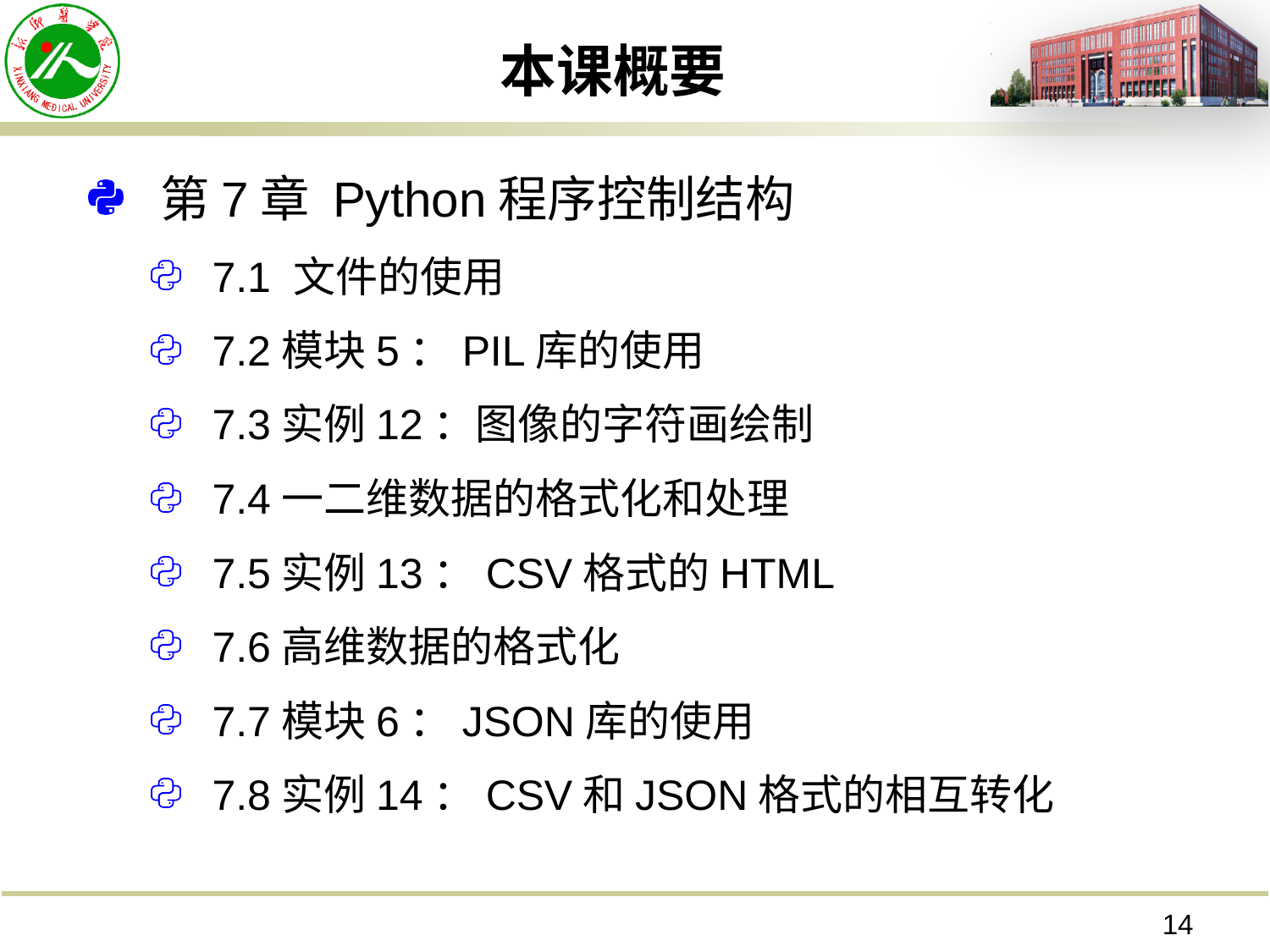

# 本课概要
第7章 Python程序控制结构
7.1 文件的使用
7.2模块5：PIL库的使用
7.3实例12：图像的字符画绘制
7.4一二维数据的格式化和处理
7.5实例13：CSV格式的HTML
7.6高维数据的格式化
7.7模块6：JSON库的使用
7.8实例14：CSV和JSON格式的相互转化

14